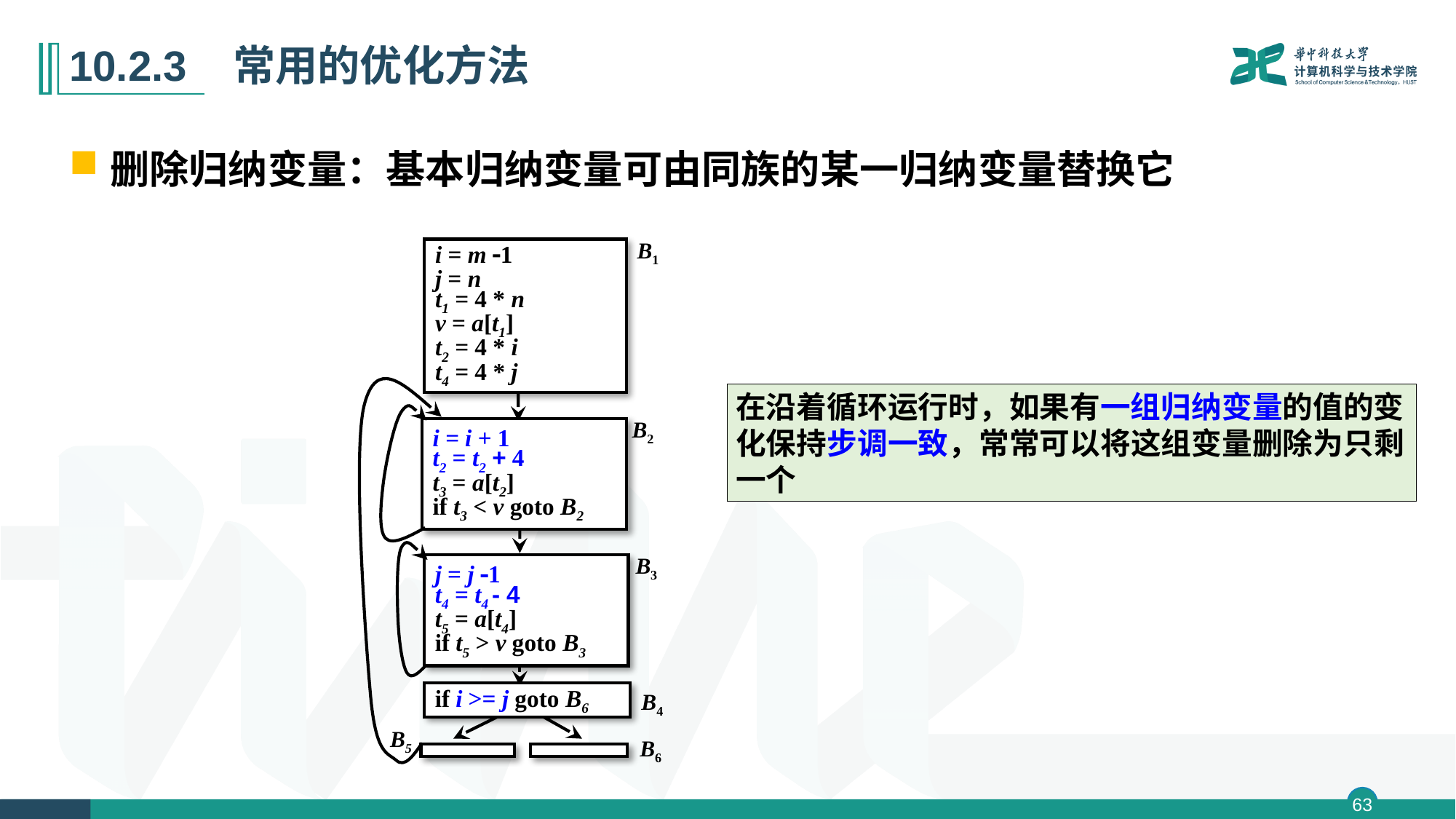

# 10.2.3   常用的优化方法
删除归纳变量：基本归纳变量可由同族的某一归纳变量替换它
B1
i = m −1
j = n
t1 = 4 * n
v = a[t1]
t2 = 4 * i
t4 = 4 * j

B2
i = i + 1
t2 = t2 + 4
t3 = a[t2]
if t3 < v goto B2

B3
j = j −1
t4 = t4 - 4
t5 = a[t4]
if t5 > v goto B3

B4
if i >= j goto B6

B5
B6

在沿着循环运行时，如果有一组归纳变量的值的变化保持步调一致，常常可以将这组变量删除为只剩一个